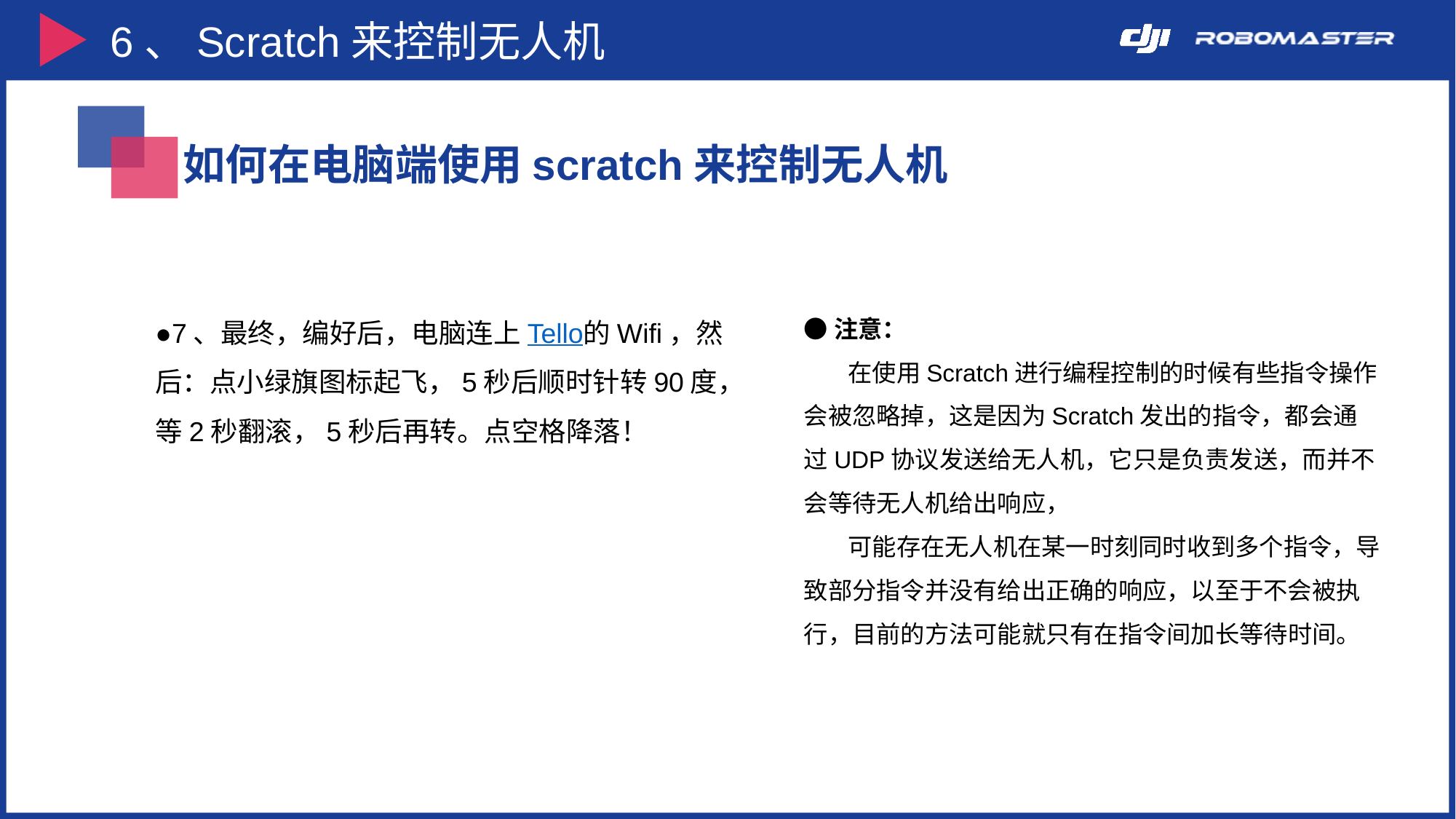

6、Scratch来控制无人机

如何在电脑端使用scratch来控制无人机

●7、最终，编好后，电脑连上Tello的Wifi，然后：点小绿旗图标起飞，5秒后顺时针转90度，等2秒翻滚，5秒后再转。点空格降落！
●注意：
       在使用Scratch进行编程控制的时候有些指令操作会被忽略掉，这是因为Scratch发出的指令，都会通过UDP协议发送给无人机，它只是负责发送，而并不会等待无人机给出响应，
       可能存在无人机在某一时刻同时收到多个指令，导致部分指令并没有给出正确的响应，以至于不会被执行，目前的方法可能就只有在指令间加长等待时间。